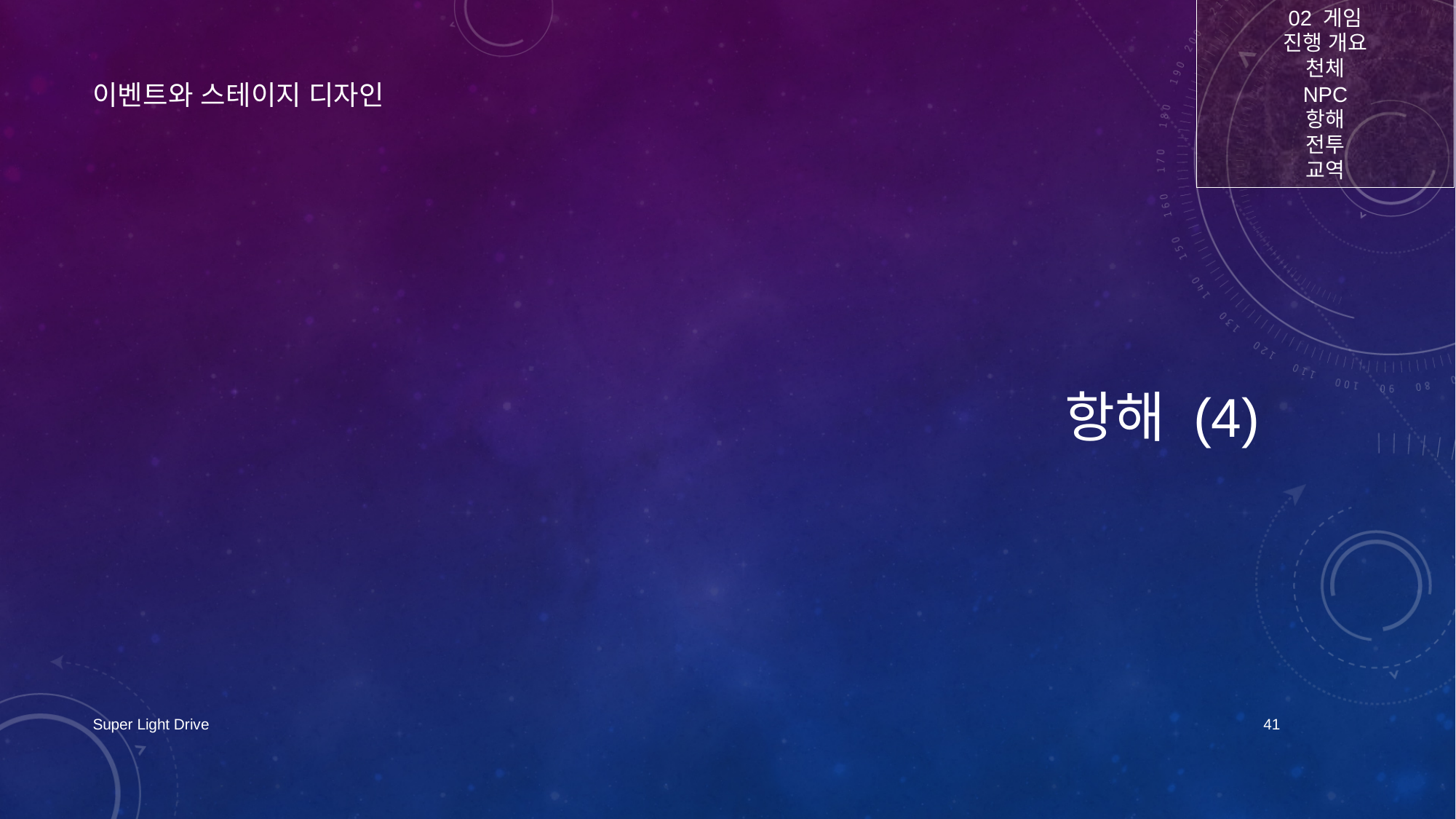

02 게임
진행 개요
천체
NPC
항해
전투
교역
# 항해 (4)
이벤트와 스테이지 디자인

Super Light Drive
41